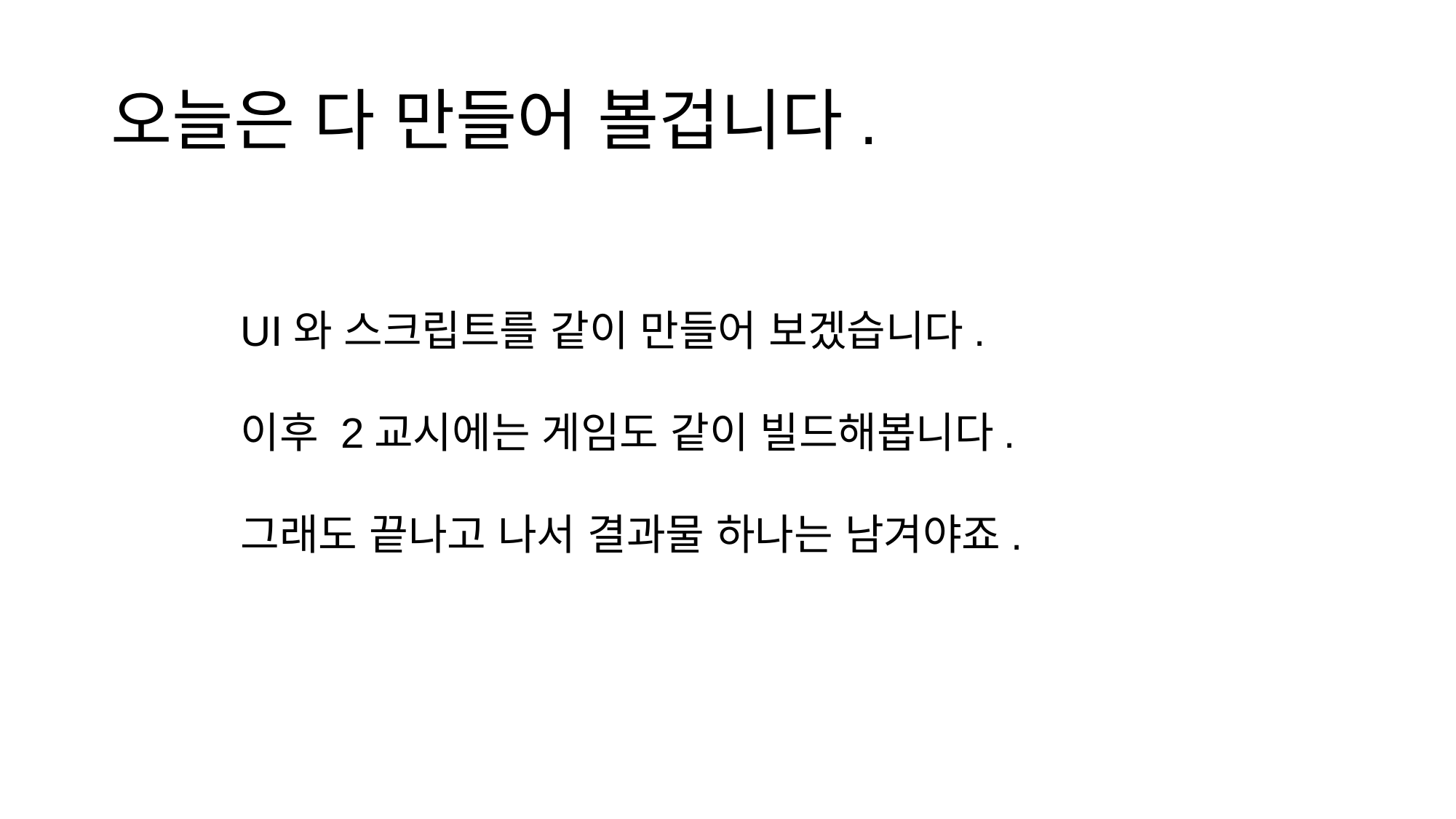

# 오늘은 다 만들어 볼겁니다.
UI와 스크립트를 같이 만들어 보겠습니다.

이후 2교시에는 게임도 같이 빌드해봅니다.

그래도 끝나고 나서 결과물 하나는 남겨야죠.